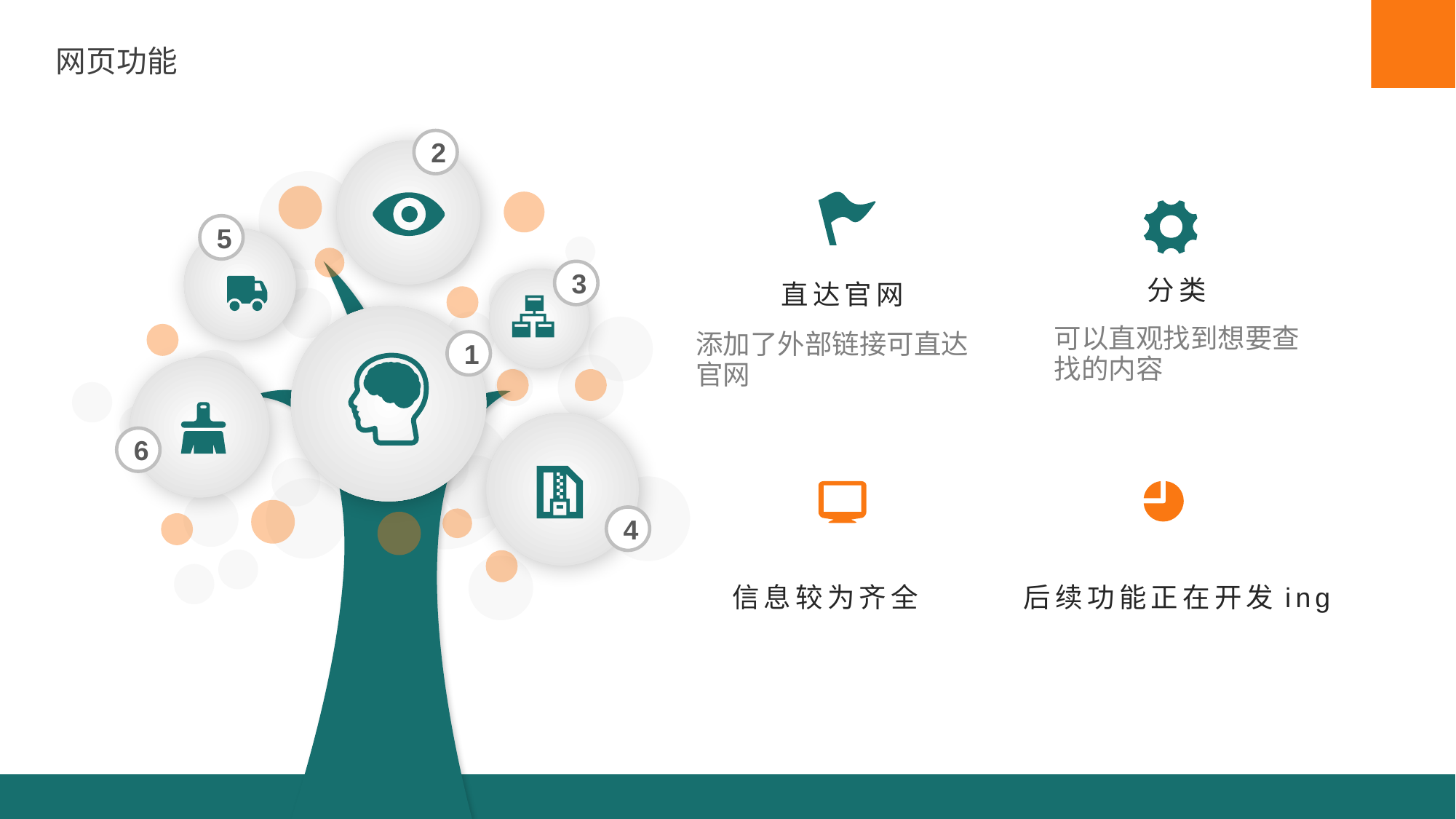

网页功能
2

5

3
分类

直达官网

可以直观找到想要查找的内容
添加了外部链接可直达官网
1

6

4
后续功能正在开发ing
信息较为齐全